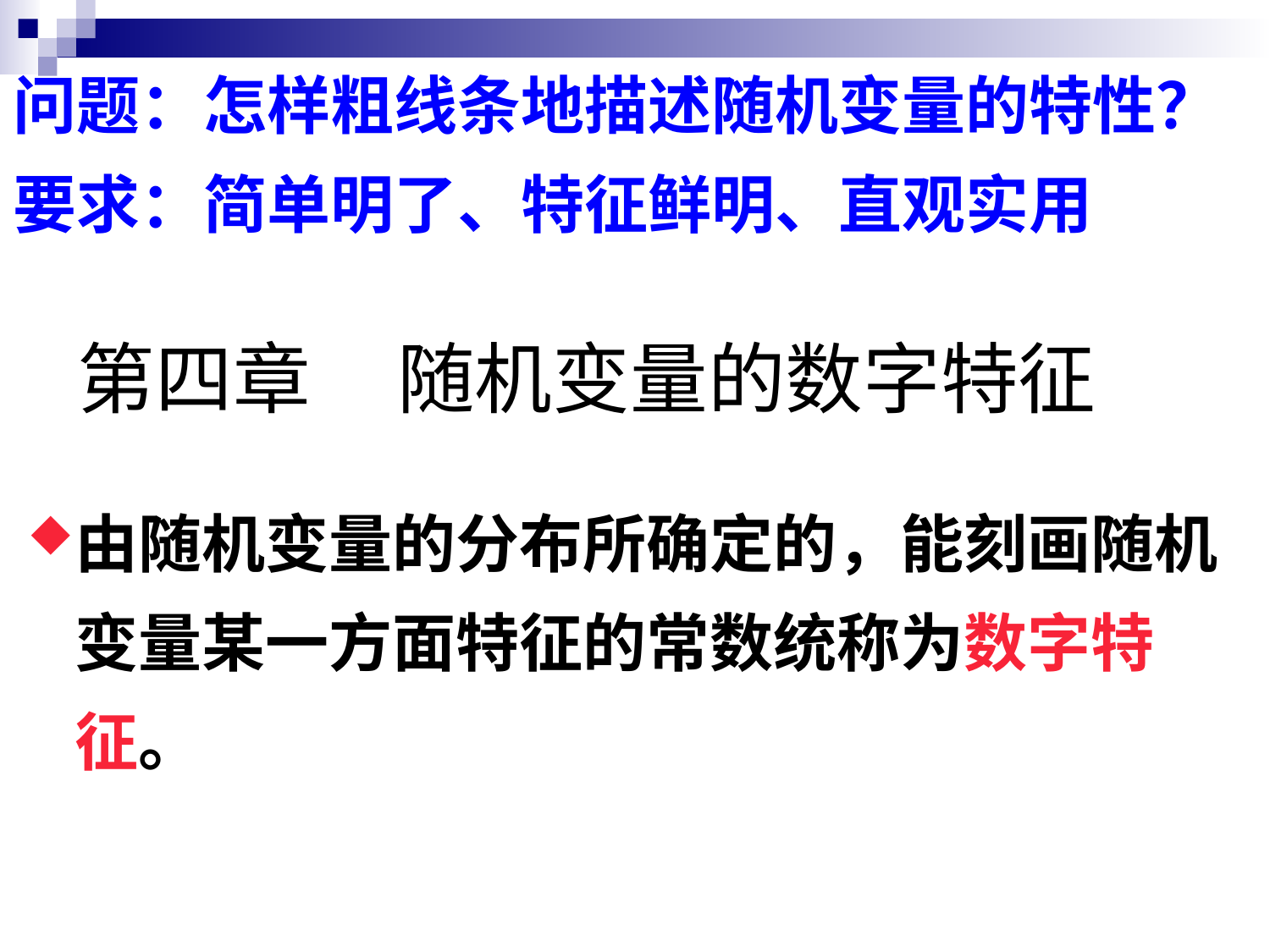

问题：怎样粗线条地描述随机变量的特性？
要求：简单明了、特征鲜明、直观实用
# 第四章     随机变量的数字特征
由随机变量的分布所确定的，能刻画随机变量某一方面特征的常数统称为数字特征。